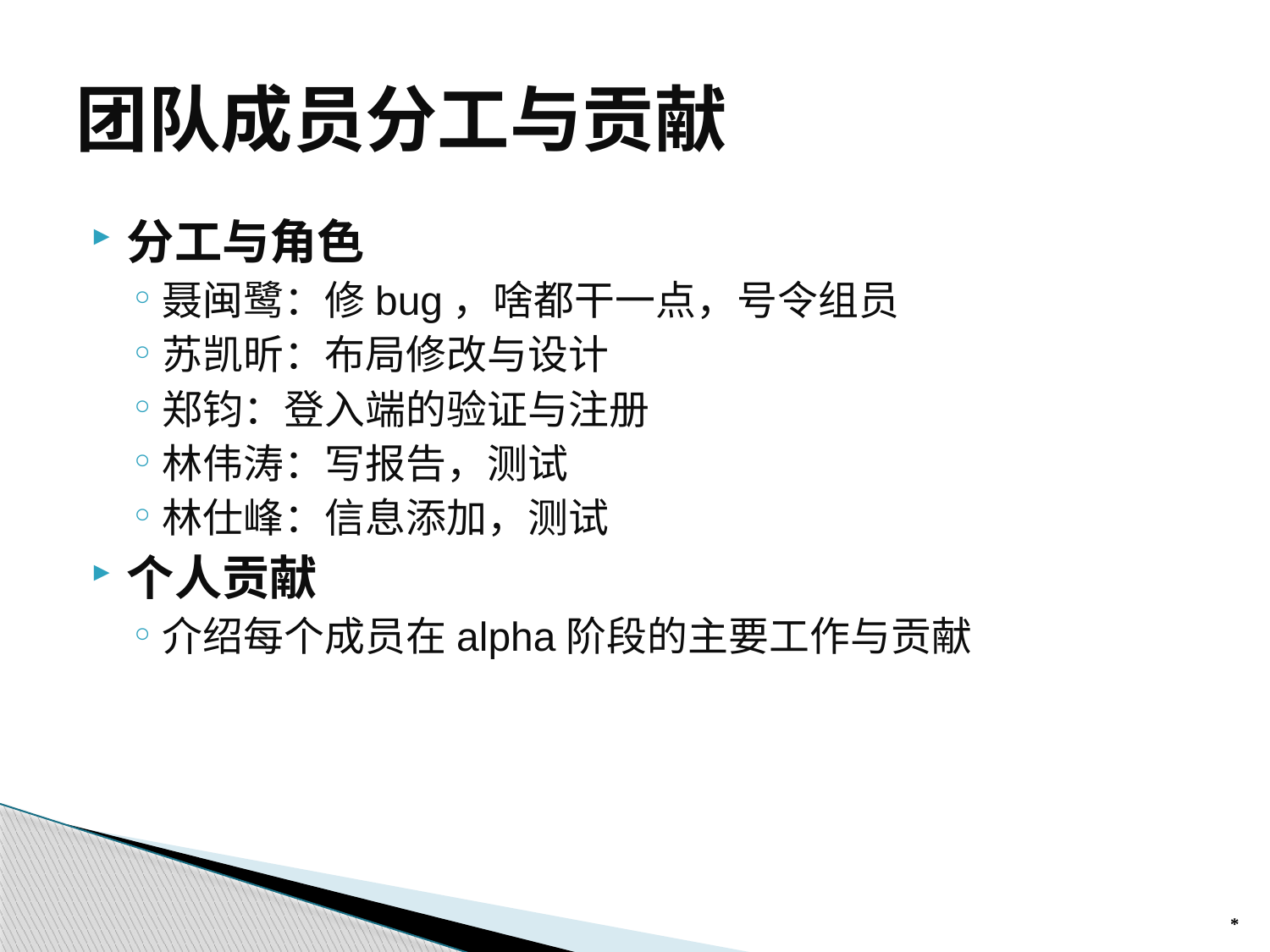

# 团队成员分工与贡献
分工与角色
聂闽鹭：修bug，啥都干一点，号令组员
苏凯昕：布局修改与设计
郑钧：登入端的验证与注册
林伟涛：写报告，测试
林仕峰：信息添加，测试
个人贡献
介绍每个成员在alpha阶段的主要工作与贡献

*